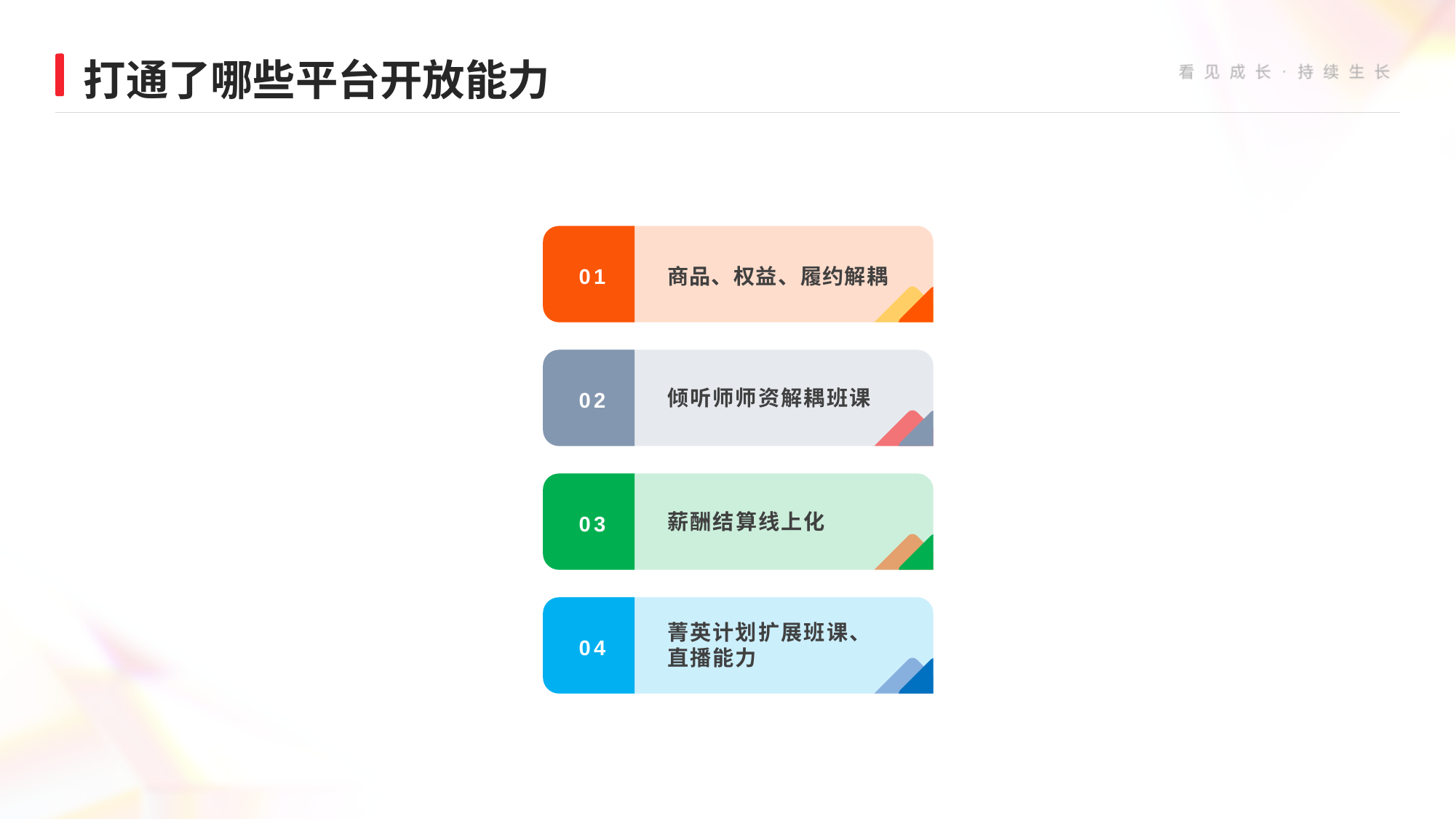

打通了哪些平台开放能力

商品、权益、履约解耦
01

倾听师师资解耦班课
02

薪酬结算线上化
03

菁英计划扩展班课、直播能力
04